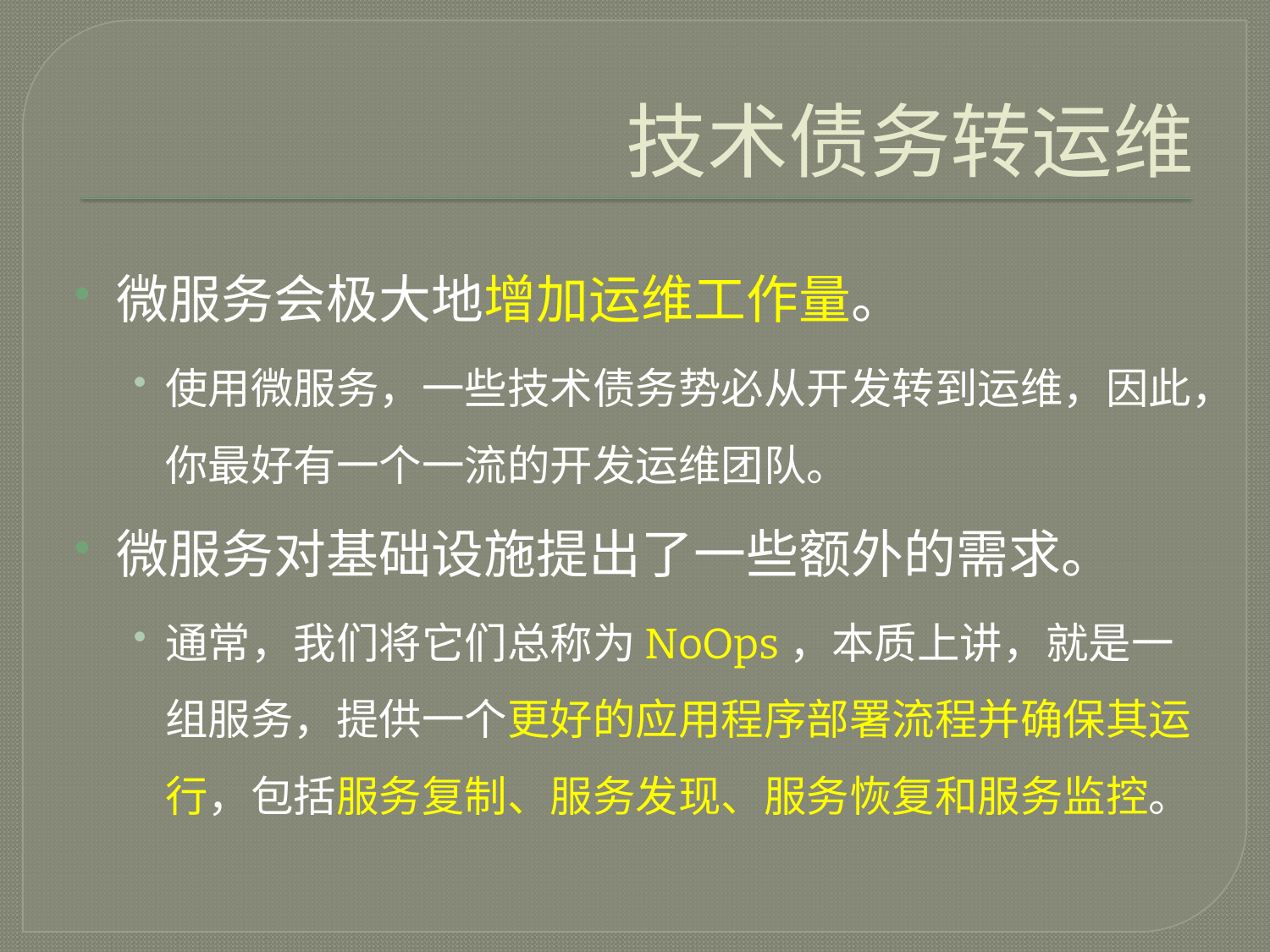

# 技术债务转运维
微服务会极大地增加运维工作量。
使用微服务，一些技术债务势必从开发转到运维，因此，你最好有一个一流的开发运维团队。
微服务对基础设施提出了一些额外的需求。
通常，我们将它们总称为NoOps，本质上讲，就是一组服务，提供一个更好的应用程序部署流程并确保其运行，包括服务复制、服务发现、服务恢复和服务监控。